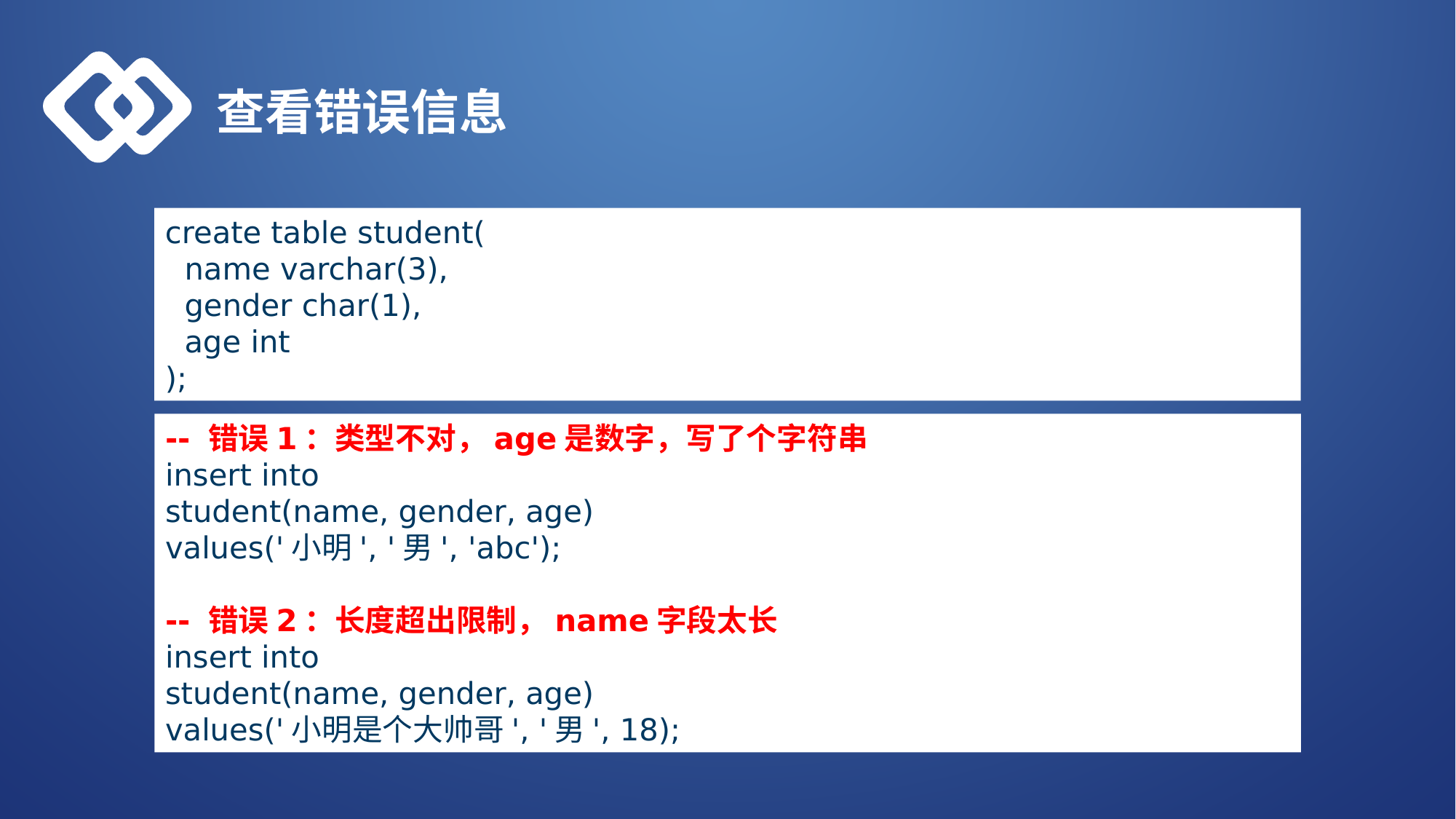

查看错误信息

create table student(
  name varchar(3),
  gender char(1),
  age int
);
-- 错误1：类型不对，age是数字，写了个字符串
insert into
student(name, gender, age)
values('小明', '男', 'abc');

-- 错误2：长度超出限制，name字段太长
insert into
student(name, gender, age)
values('小明是个大帅哥', '男', 18);